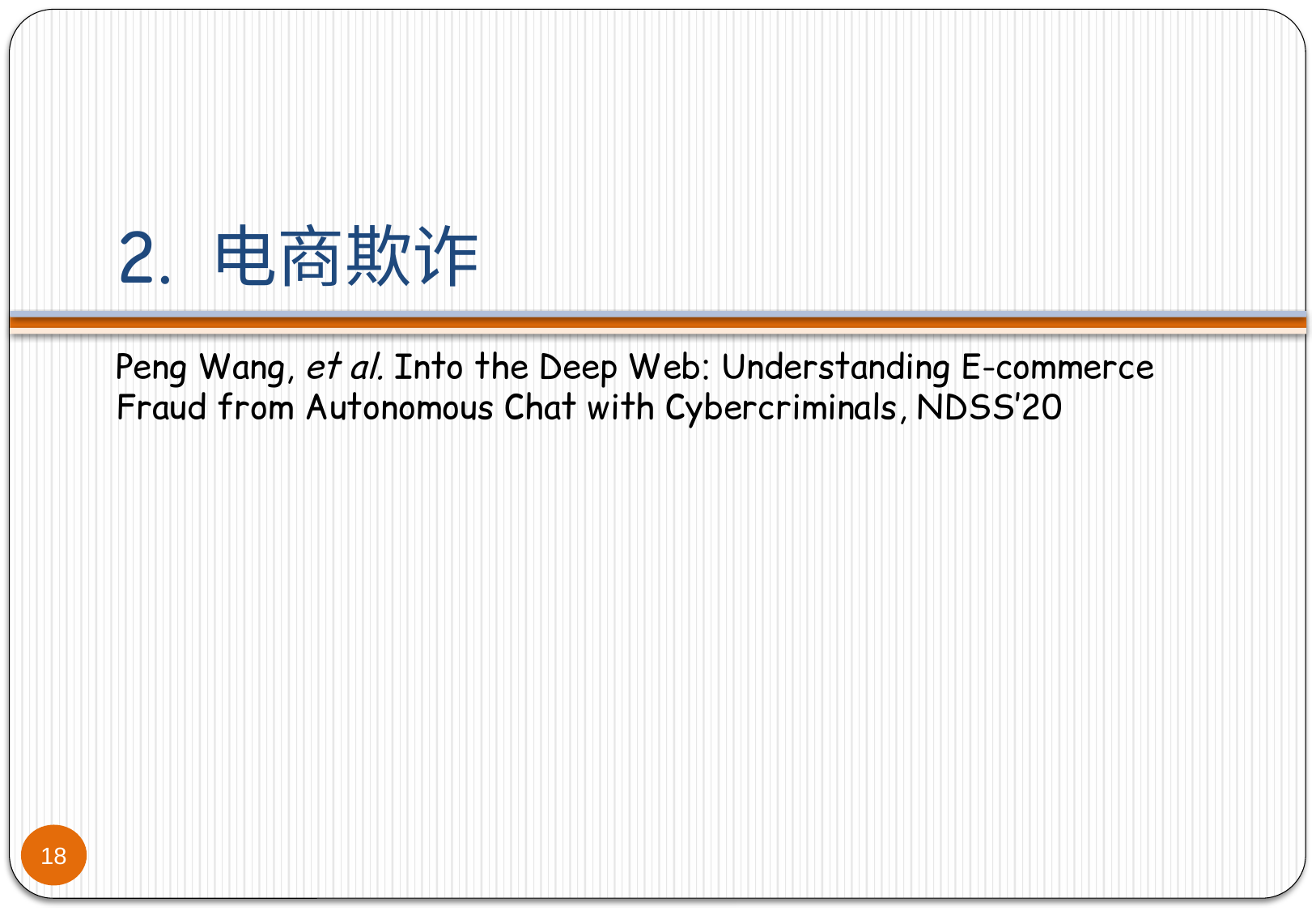

# 2. 电商欺诈
Peng Wang, et al. Into the Deep Web: Understanding E-commerce Fraud from Autonomous Chat with Cybercriminals, NDSS’20
18